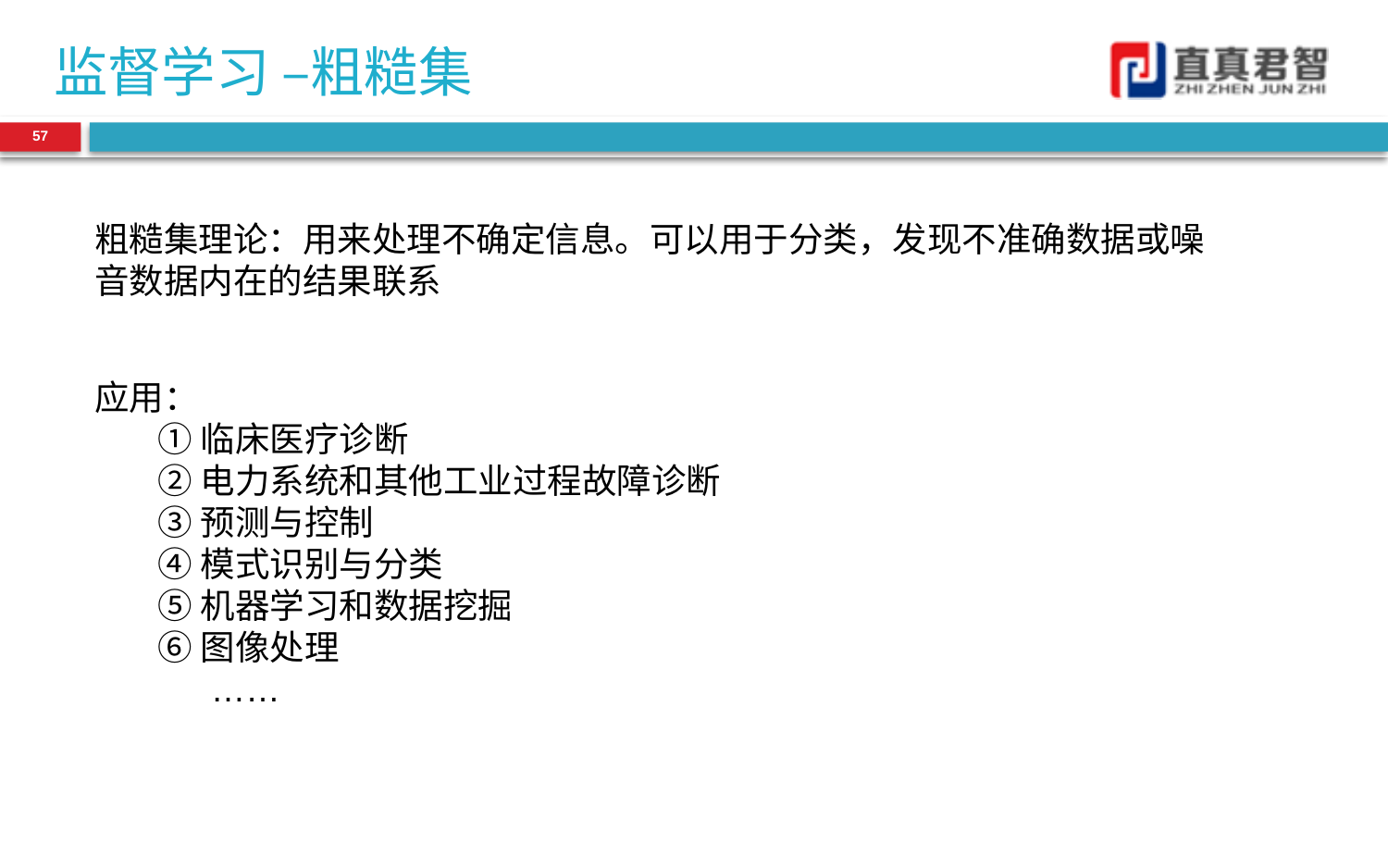

# 监督学习 –粗糙集
57
粗糙集理论：用来处理不确定信息。可以用于分类，发现不准确数据或噪音数据内在的结果联系
应用：
        ①临床医疗诊断
        ②电力系统和其他工业过程故障诊断
        ③预测与控制
        ④模式识别与分类
        ⑤机器学习和数据挖掘
        ⑥图像处理
            ……